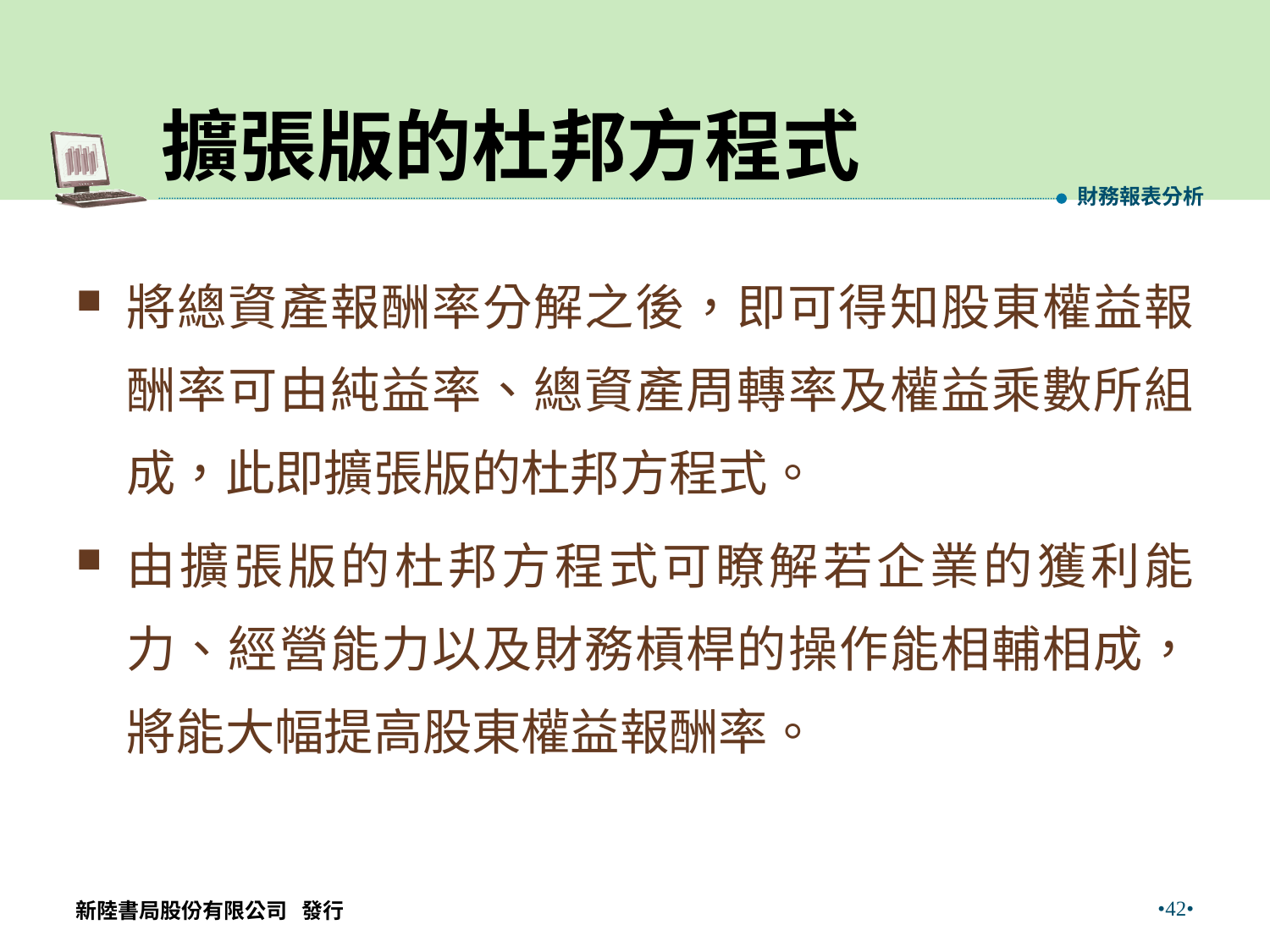

# 擴張版的杜邦方程式
財務報表分析
將總資產報酬率分解之後，即可得知股東權益報酬率可由純益率、總資產周轉率及權益乘數所組成，此即擴張版的杜邦方程式。
由擴張版的杜邦方程式可瞭解若企業的獲利能力、經營能力以及財務槓桿的操作能相輔相成，將能大幅提高股東權益報酬率。

•42•